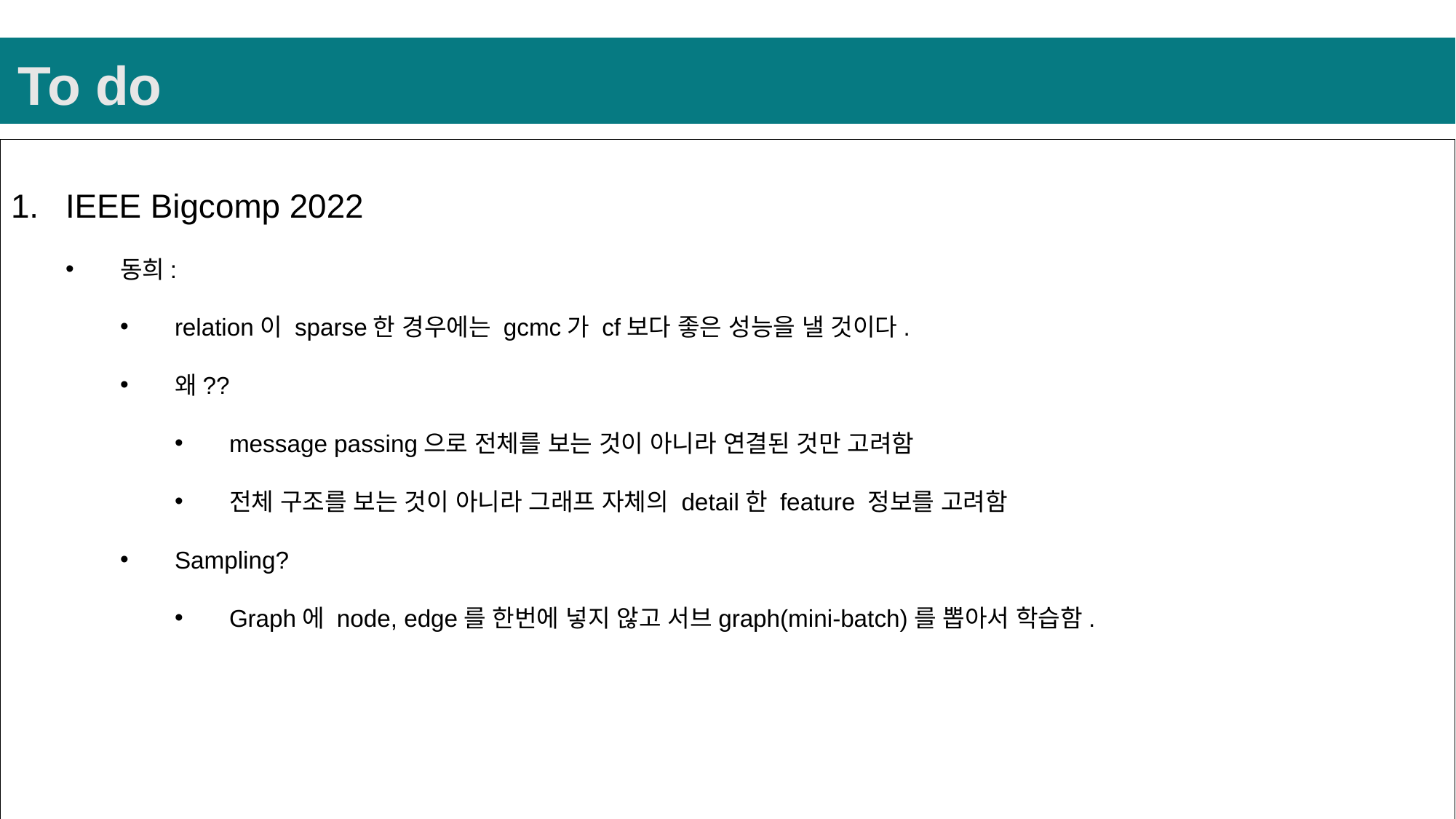

To do

IEEE Bigcomp 2022
동희:
relation이 sparse한 경우에는 gcmc가 cf보다 좋은 성능을 낼 것이다.
왜??
message passing으로 전체를 보는 것이 아니라 연결된 것만 고려함
전체 구조를 보는 것이 아니라 그래프 자체의 detail한 feature 정보를 고려함
Sampling?
Graph에 node, edge를 한번에 넣지 않고 서브graph(mini-batch)를 뽑아서 학습함.